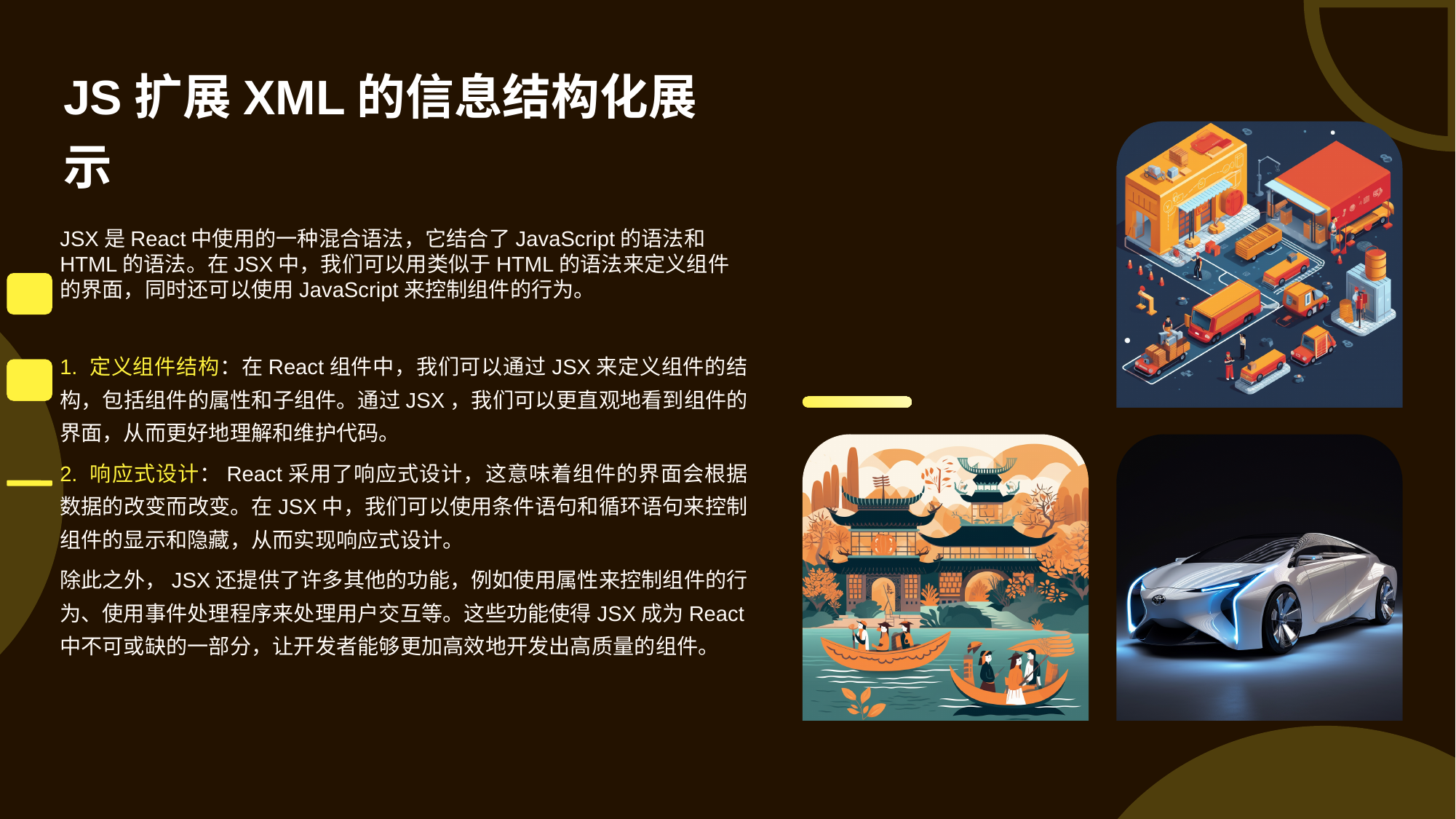

JS扩展XML的信息结构化展示

JSX是React中使用的一种混合语法，它结合了JavaScript的语法和HTML的语法。在JSX中，我们可以用类似于HTML的语法来定义组件的界面，同时还可以使用JavaScript来控制组件的行为。

1. 定义组件结构：在React组件中，我们可以通过JSX来定义组件的结构，包括组件的属性和子组件。通过JSX，我们可以更直观地看到组件的界面，从而更好地理解和维护代码。
2. 响应式设计：React采用了响应式设计，这意味着组件的界面会根据数据的改变而改变。在JSX中，我们可以使用条件语句和循环语句来控制组件的显示和隐藏，从而实现响应式设计。
除此之外，JSX还提供了许多其他的功能，例如使用属性来控制组件的行为、使用事件处理程序来处理用户交互等。这些功能使得JSX成为React中不可或缺的一部分，让开发者能够更加高效地开发出高质量的组件。